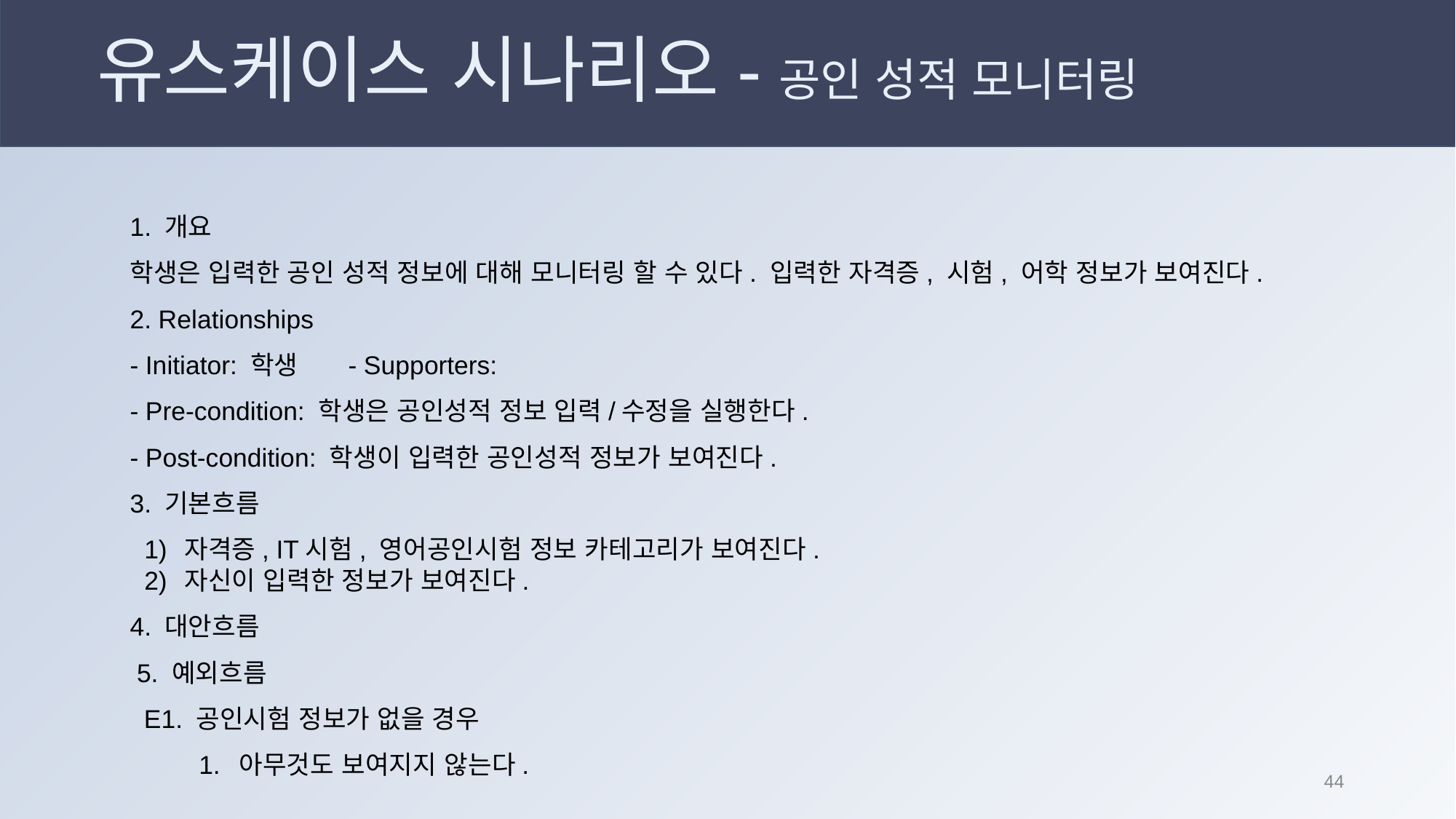

# 유스케이스 시나리오-공인 성적 모니터링

1. 개요
학생은 입력한 공인 성적 정보에 대해 모니터링 할 수 있다. 입력한 자격증, 시험, 어학 정보가 보여진다.
2. Relationships
- Initiator: 학생	- Supporters:
- Pre-condition: 학생은 공인성적 정보 입력/수정을 실행한다.
- Post-condition: 학생이 입력한 공인성적 정보가 보여진다.
3. 기본흐름
자격증, IT시험, 영어공인시험 정보 카테고리가 보여진다.
자신이 입력한 정보가 보여진다.
4. 대안흐름
 5. 예외흐름
  E1. 공인시험 정보가 없을 경우
아무것도 보여지지 않는다.

44